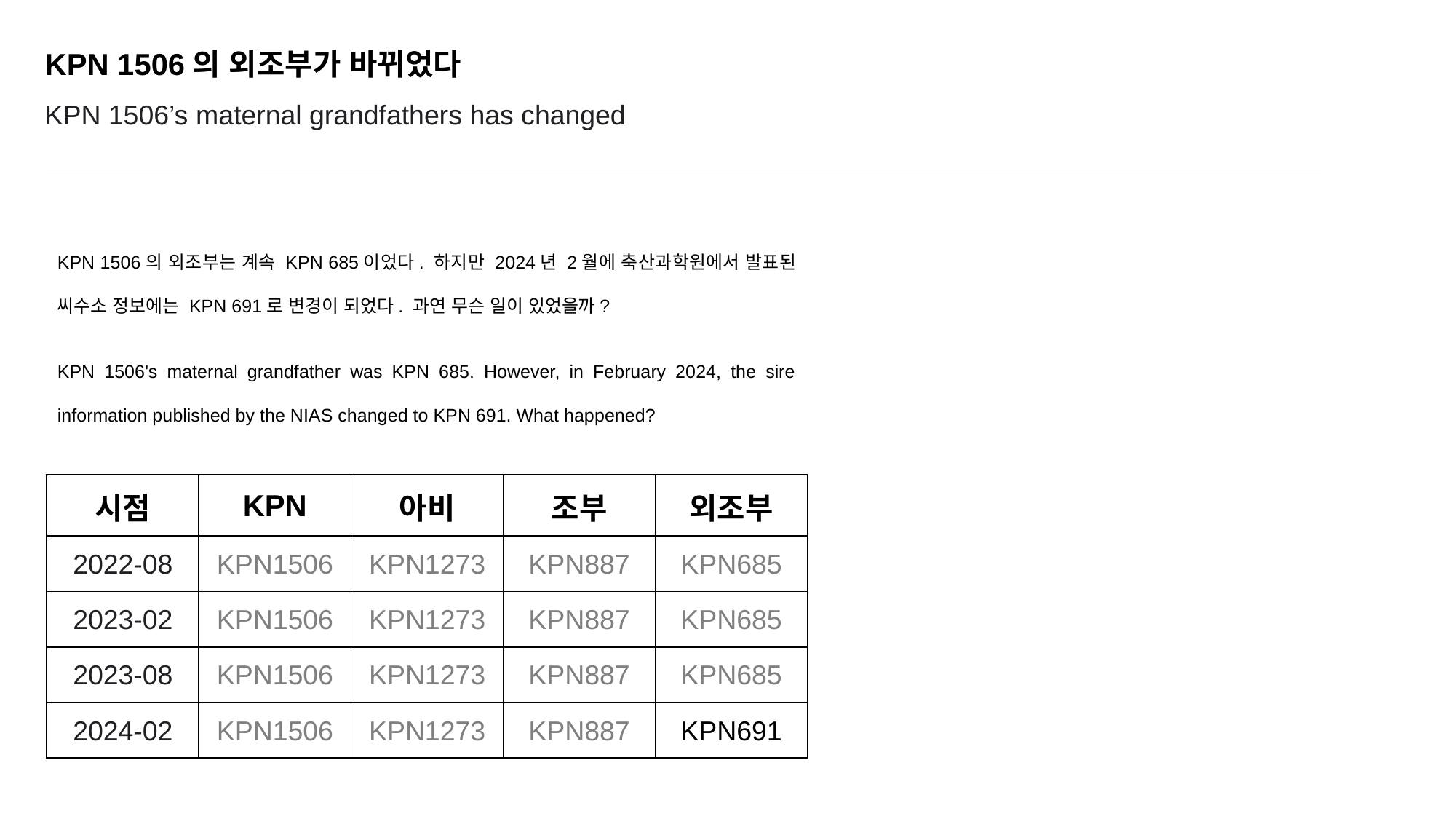

KPN 1506의 외조부가 바뀌었다
KPN 1506’s maternal grandfathers has changed
|  |
| --- |
|  |
KPN 1506의 외조부는 계속 KPN 685이었다. 하지만 2024년 2월에 축산과학원에서 발표된 씨수소 정보에는 KPN 691로 변경이 되었다. 과연 무슨 일이 있었을까?

KPN 1506's maternal grandfather was KPN 685. However, in February 2024, the sire information published by the NIAS changed to KPN 691. What happened?
| 시점 | KPN | 아비 | 조부 | 외조부 |
| --- | --- | --- | --- | --- |
| 2022-08 | KPN1506 | KPN1273 | KPN887 | KPN685 |
| 2023-02 | KPN1506 | KPN1273 | KPN887 | KPN685 |
| 2023-08 | KPN1506 | KPN1273 | KPN887 | KPN685 |
| 2024-02 | KPN1506 | KPN1273 | KPN887 | KPN691 |